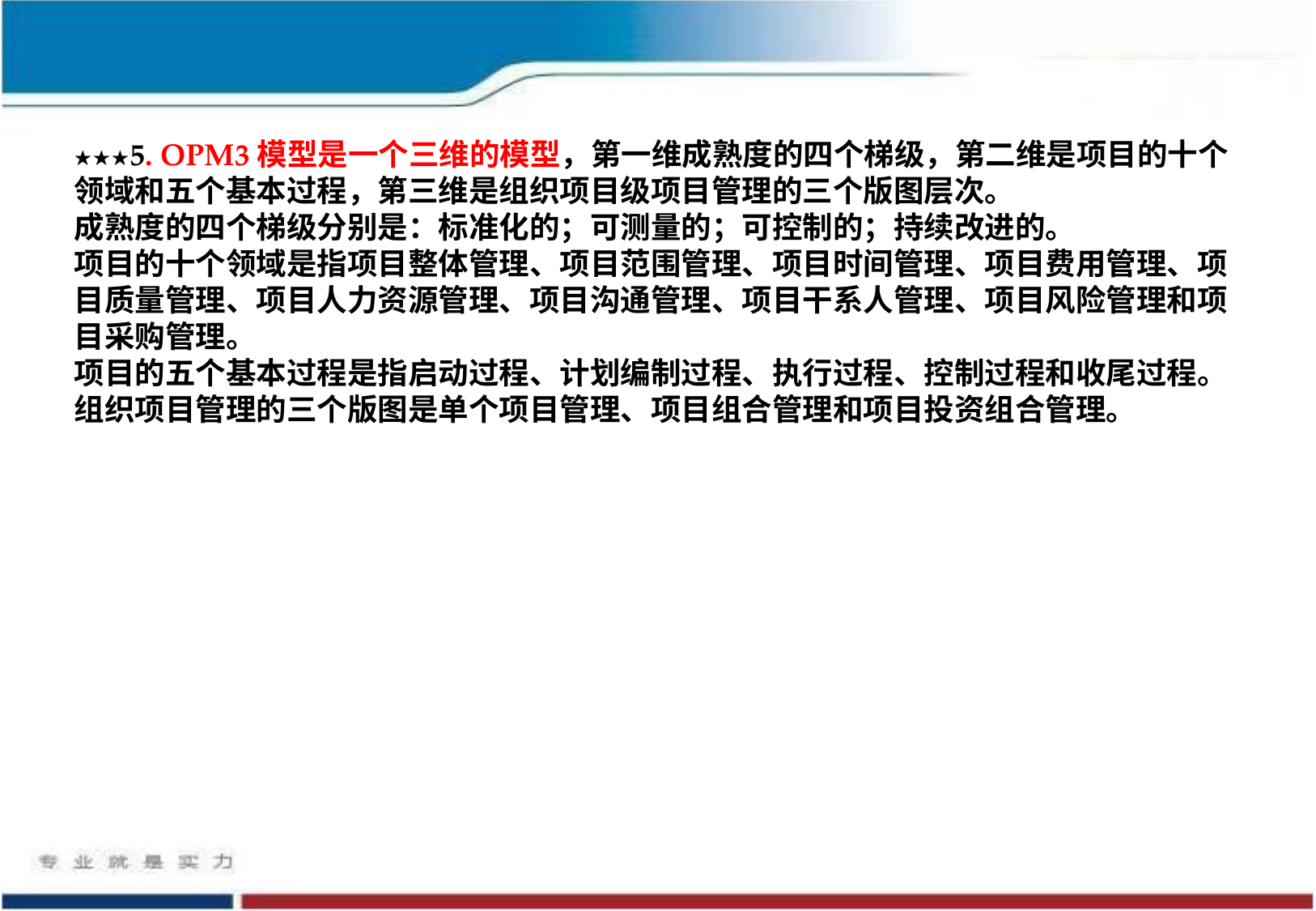

★★★5. OPM3模型是一个三维的模型，第一维成熟度的四个梯级，第二维是项目的十个领域和五个基本过程，第三维是组织项目级项目管理的三个版图层次。
成熟度的四个梯级分别是：标准化的；可测量的；可控制的；持续改进的。
项目的十个领域是指项目整体管理、项目范围管理、项目时间管理、项目费用管理、项目质量管理、项目人力资源管理、项目沟通管理、项目干系人管理、项目风险管理和项目采购管理。
项目的五个基本过程是指启动过程、计划编制过程、执行过程、控制过程和收尾过程。
组织项目管理的三个版图是单个项目管理、项目组合管理和项目投资组合管理。